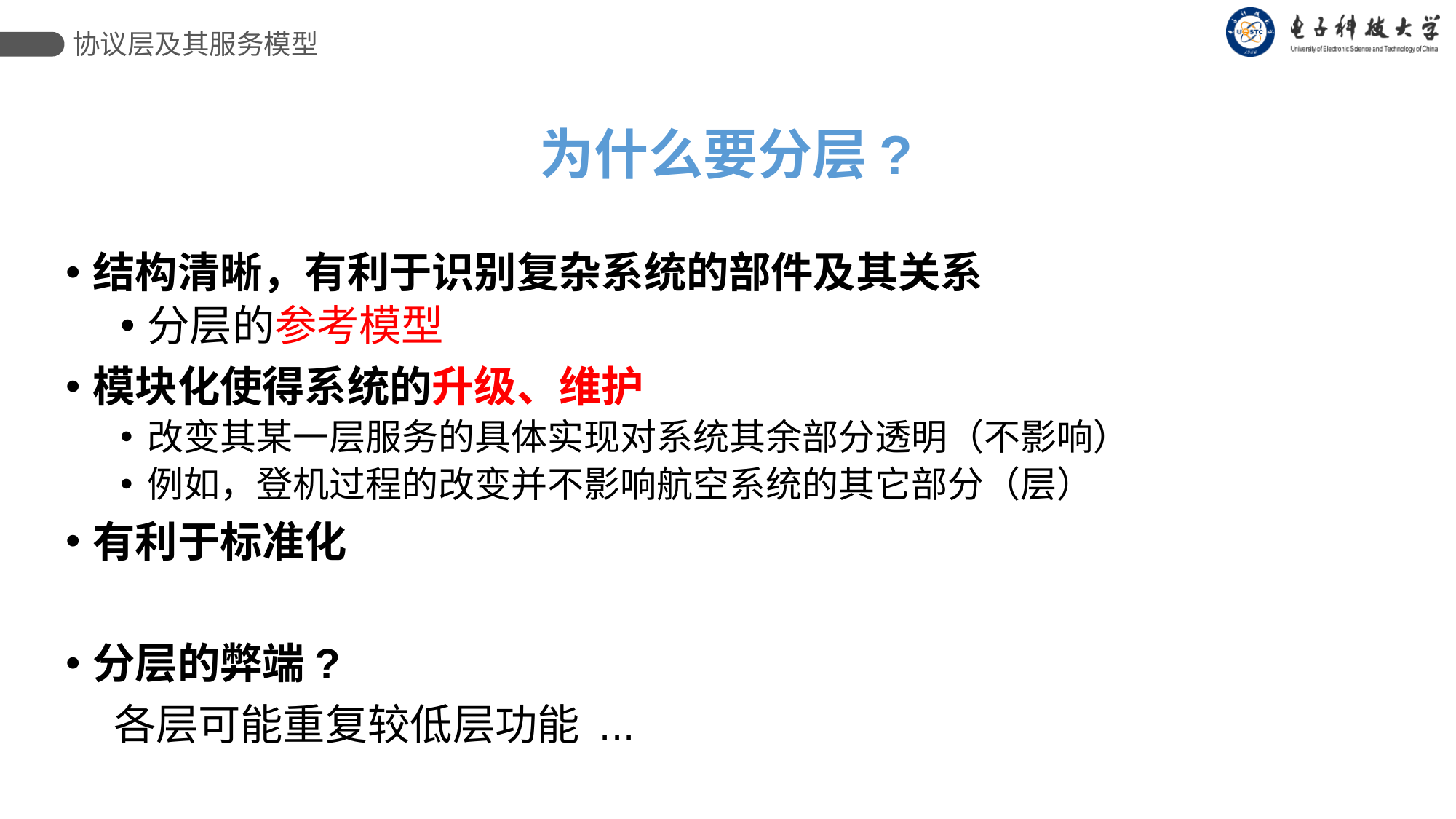

协议层及其服务模型

                          为什么要分层?
结构清晰，有利于识别复杂系统的部件及其关系
分层的参考模型
模块化使得系统的升级、维护
改变其某一层服务的具体实现对系统其余部分透明（不影响）
例如，登机过程的改变并不影响航空系统的其它部分（层）
有利于标准化

分层的弊端?
    各层可能重复较低层功能 ...